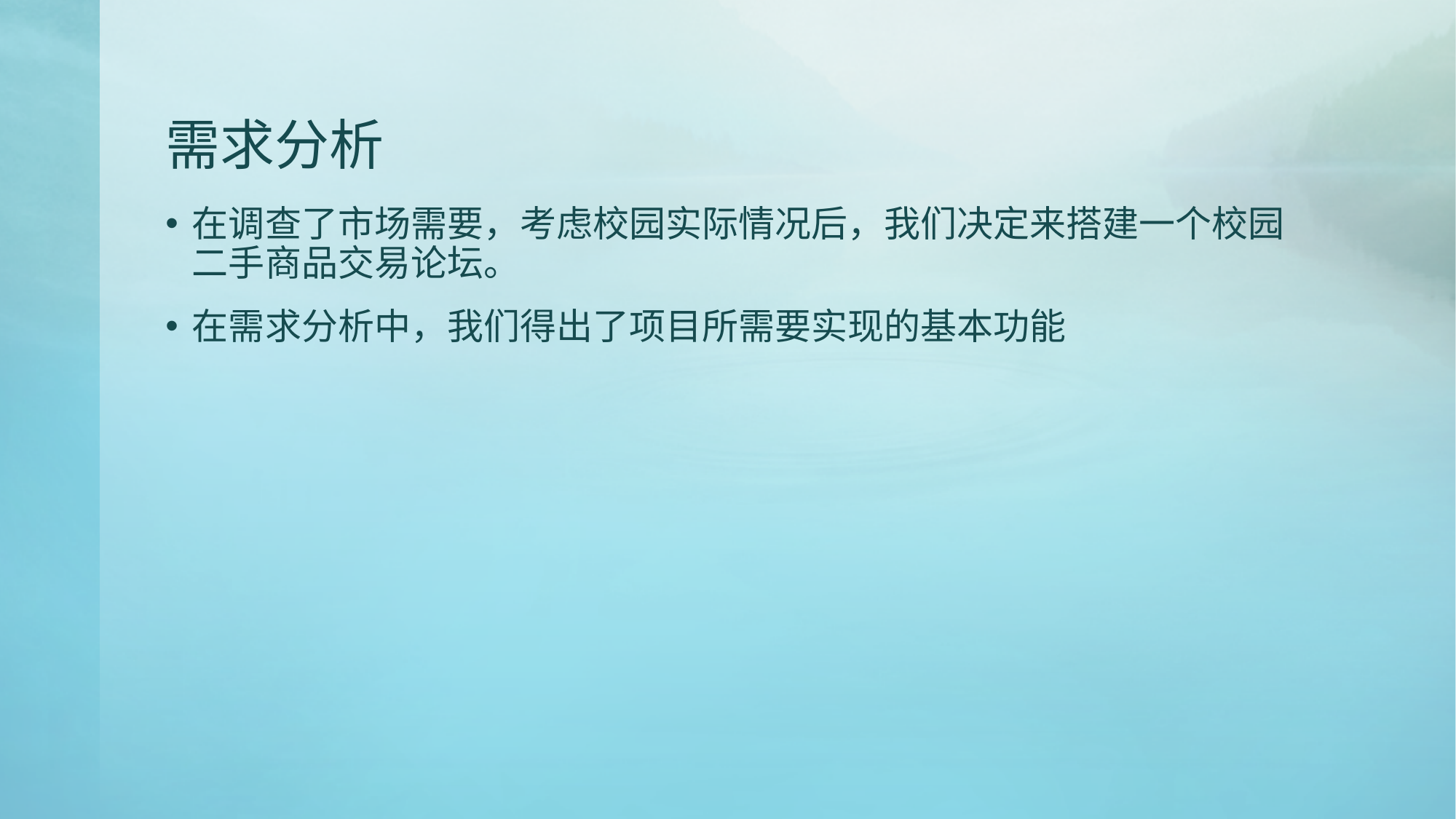

# 需求分析
在调查了市场需要，考虑校园实际情况后，我们决定来搭建一个校园二手商品交易论坛。
在需求分析中，我们得出了项目所需要实现的基本功能